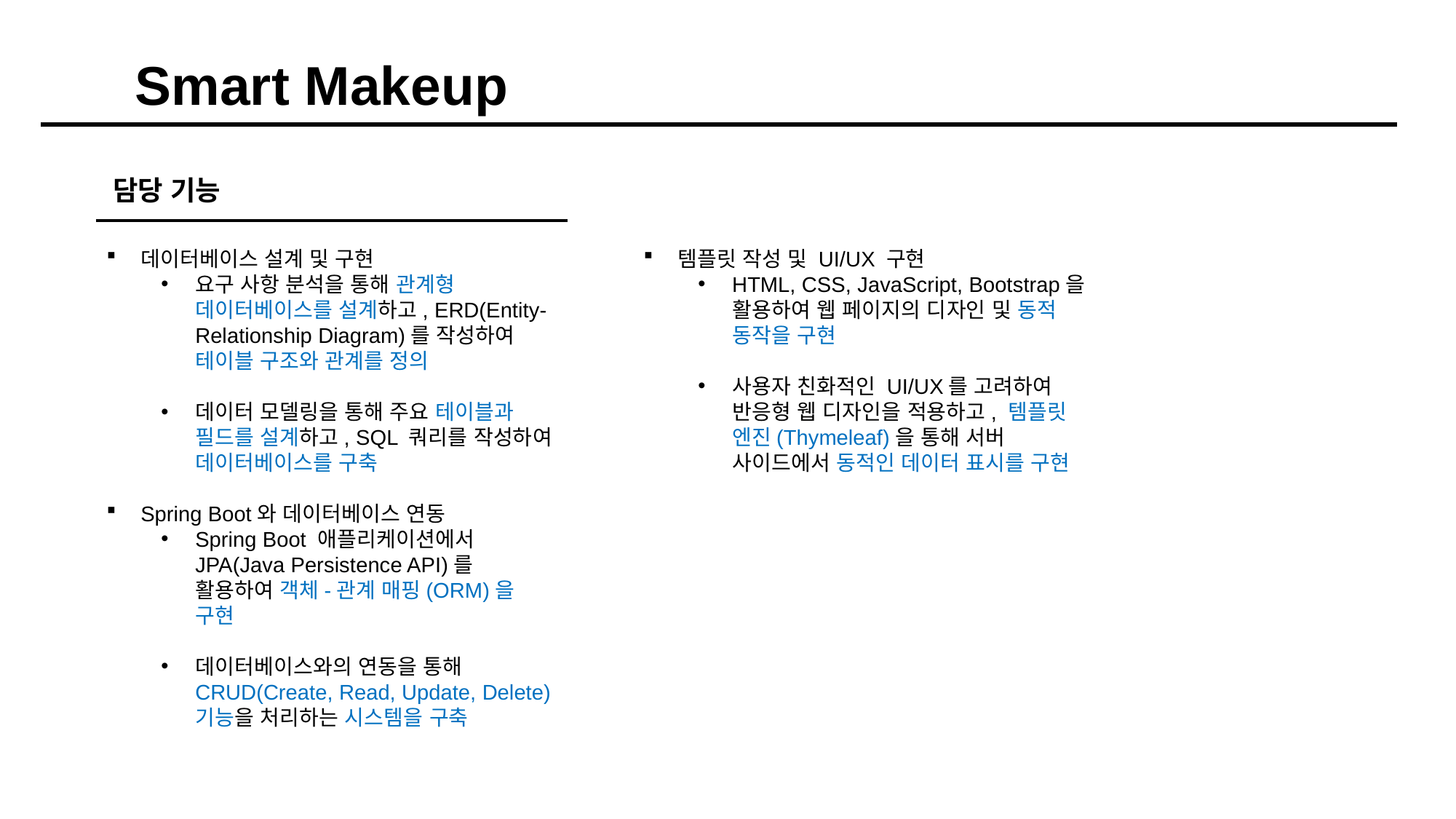

Smart Makeup
담당 기능
데이터베이스 설계 및 구현
요구 사항 분석을 통해 관계형 데이터베이스를 설계하고, ERD(Entity-Relationship Diagram)를 작성하여 테이블 구조와 관계를 정의

데이터 모델링을 통해 주요 테이블과 필드를 설계하고, SQL 쿼리를 작성하여 데이터베이스를 구축

Spring Boot와 데이터베이스 연동
Spring Boot 애플리케이션에서 JPA(Java Persistence API)를 활용하여 객체-관계 매핑(ORM)을 구현

데이터베이스와의 연동을 통해 CRUD(Create, Read, Update, Delete) 기능을 처리하는 시스템을 구축
템플릿 작성 및 UI/UX 구현
HTML, CSS, JavaScript, Bootstrap을 활용하여 웹 페이지의 디자인 및 동적 동작을 구현

사용자 친화적인 UI/UX를 고려하여 반응형 웹 디자인을 적용하고, 템플릿 엔진(Thymeleaf)을 통해 서버 사이드에서 동적인 데이터 표시를 구현